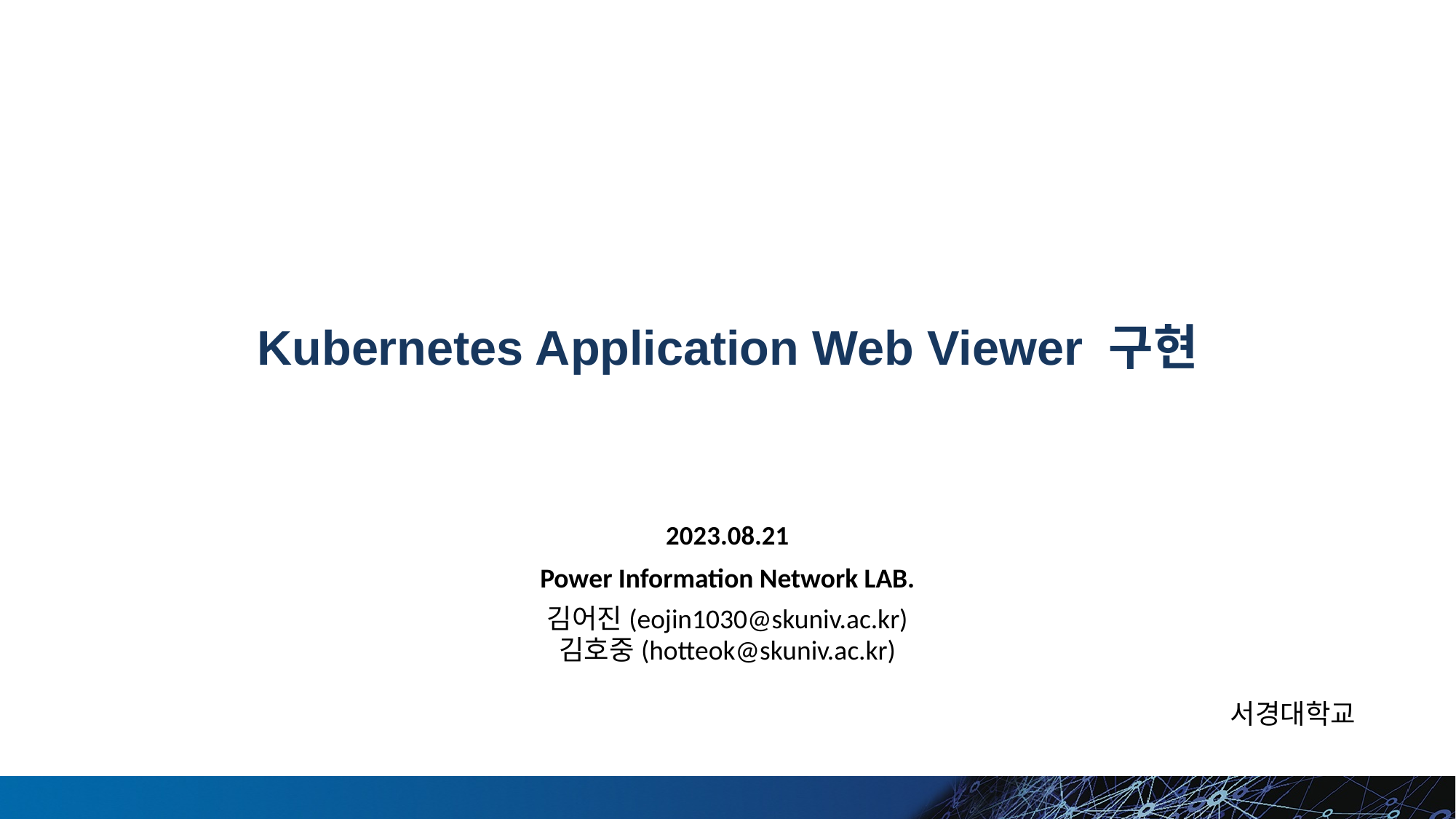

# Kubernetes Application Web Viewer 구현
2023.08.21
Power Information Network LAB.
김어진(eojin1030@skuniv.ac.kr)
김호중(hotteok@skuniv.ac.kr)